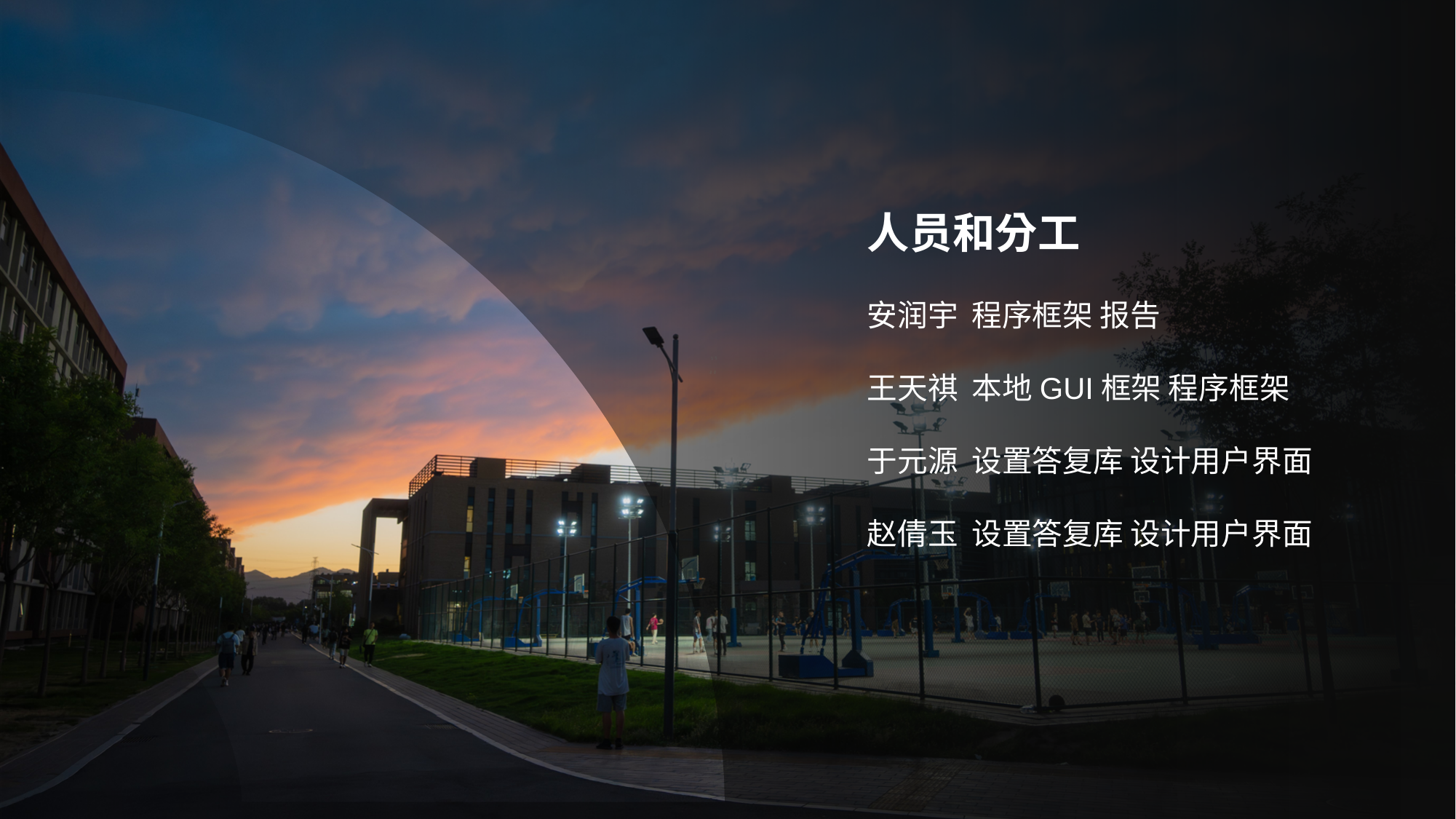

人员和分工
安润宇  程序框架 报告
王天祺  本地GUI框架 程序框架
于元源  设置答复库 设计用户界面
赵倩玉  设置答复库 设计用户界面
环境部署
安装Java开发环境和IDE（Eclipse），以及HTML编辑器。
代码编写
a. 使用Java编写基本程序，包括数据结构、算法和逻辑处理。
b. 使用HTML创建本地GUI框架，设计用户界面和交互元素。
c. 将Java程序与HTML界面进行集成，确保它们之间的通信和数据传递。

许可证：Apache-2.0
        Apache确保了软件的自由度，保障了软件的开源性质不被商业公司利用并私有化。适用于希望确保软件始终保持开源的项目。我们更关注于保护自己的作品不被商业滥用，同时也希望确保软件的开源性质，因此选择了Apache作为许可证。
人员（仅需姓名）和分工
安润宇  程序框架 报告
王天祺  本地GUI框架 程序框架
于元源  设置答复库 设计用户界面
赵倩玉  设置答复库 设计用户界面
人员（仅需姓名）和分工
安润宇  程序框架 报告
王天祺  本地GUI框架 程序框架
于元源  设置答复库 设计用户界面
赵倩玉  设置答复库 设计用户界面